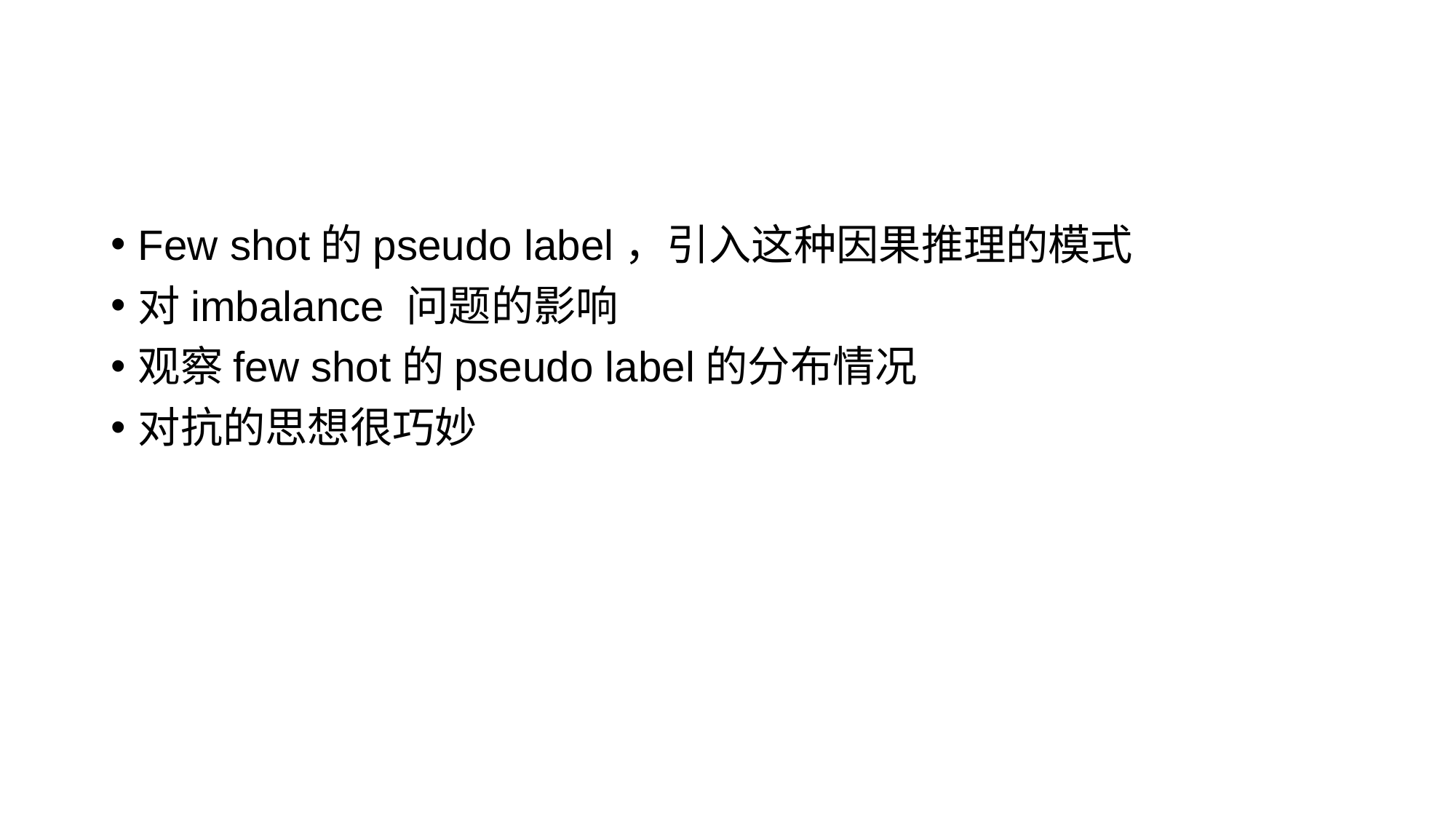

Few shot的pseudo label，引入这种因果推理的模式
对imbalance 问题的影响
观察few shot的pseudo label的分布情况
对抗的思想很巧妙